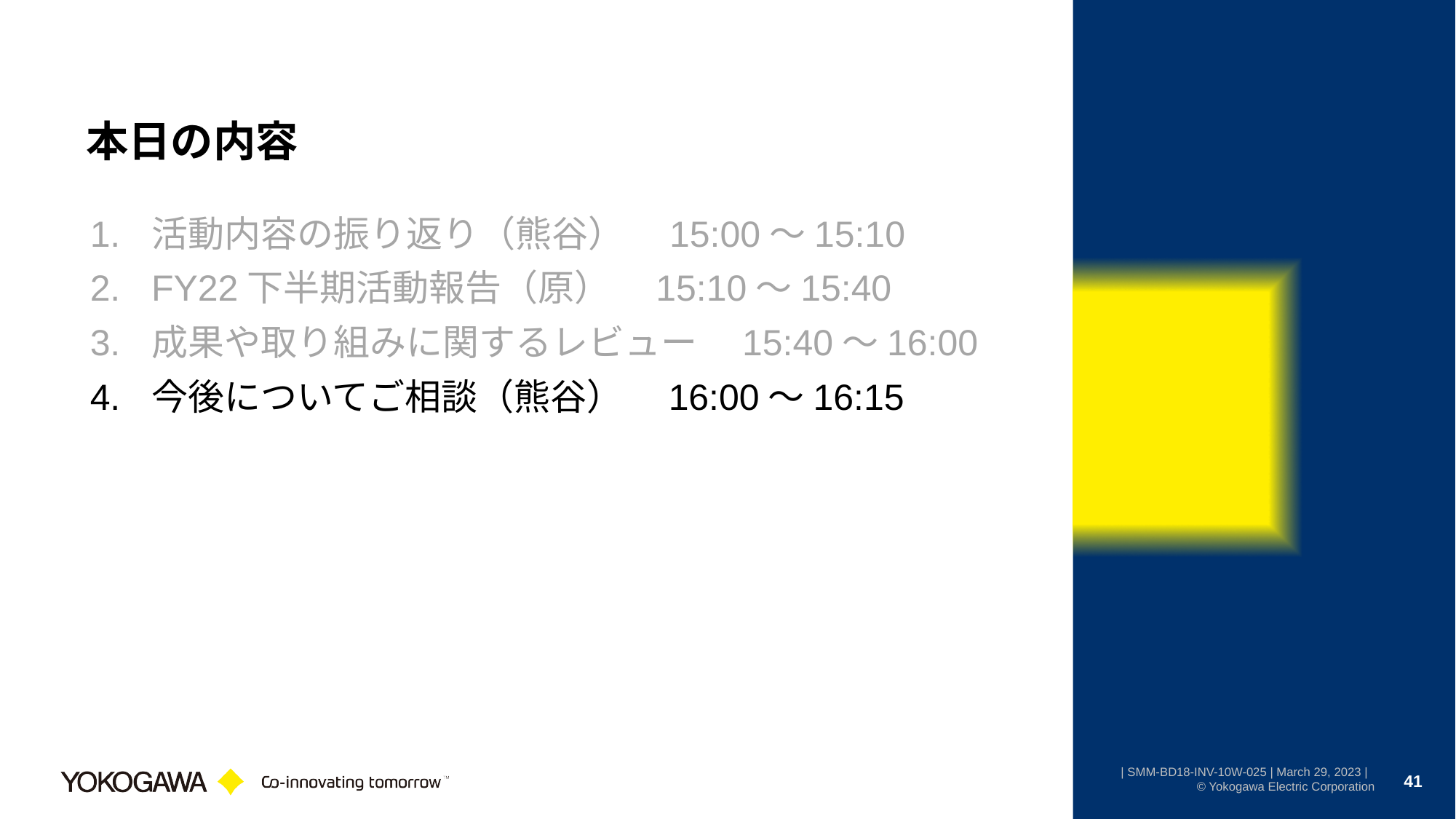

# 本日の内容
活動内容の振り返り（熊谷）　15:00～15:10
FY22下半期活動報告（原）　15:10～15:40
成果や取り組みに関するレビュー　15:40～16:00
今後についてご相談（熊谷）　16:00～16:15
41